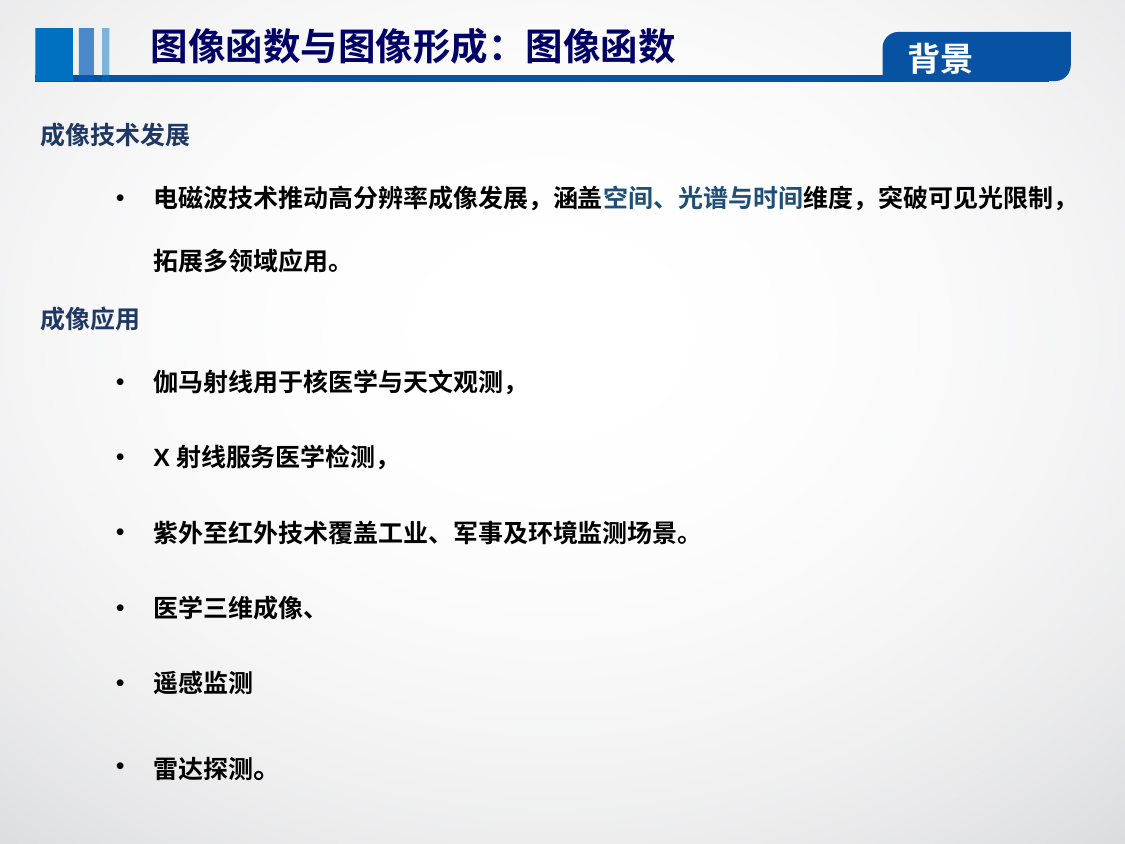

图像函数与图像形成：图像函数
背景
成像技术发展
电磁波技术推动高分辨率成像发展，涵盖空间、光谱与时间维度，突破可见光限制，拓展多领域应用。
成像应用
伽马射线用于核医学与天文观测，
X射线服务医学检测，
紫外至红外技术覆盖工业、军事及环境监测场景。
医学三维成像、
遥感监测
雷达探测。
4